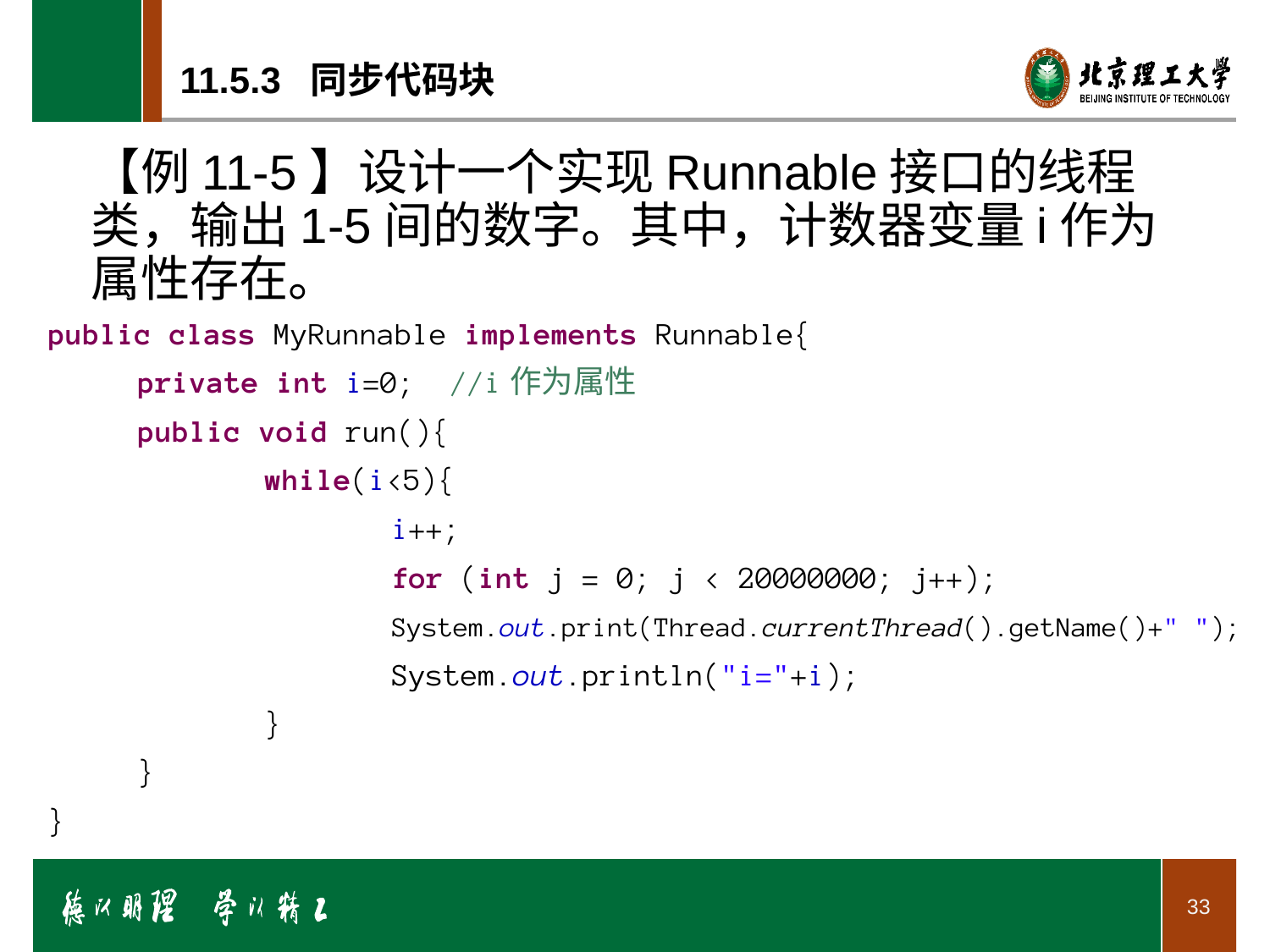

# 11.5.3  同步代码块
【例11-5】设计一个实现Runnable接口的线程类，输出1-5间的数字。其中，计数器变量i作为属性存在。

public class MyRunnable implements Runnable{
	private int i=0;  //i作为属性
	public void run(){
		while(i<5){
			i++;
			for (int j = 0; j < 20000000; j++);
			System.out.print(Thread.currentThread().getName()+" ");
			System.out.println("i="+i);
		}
	}
}